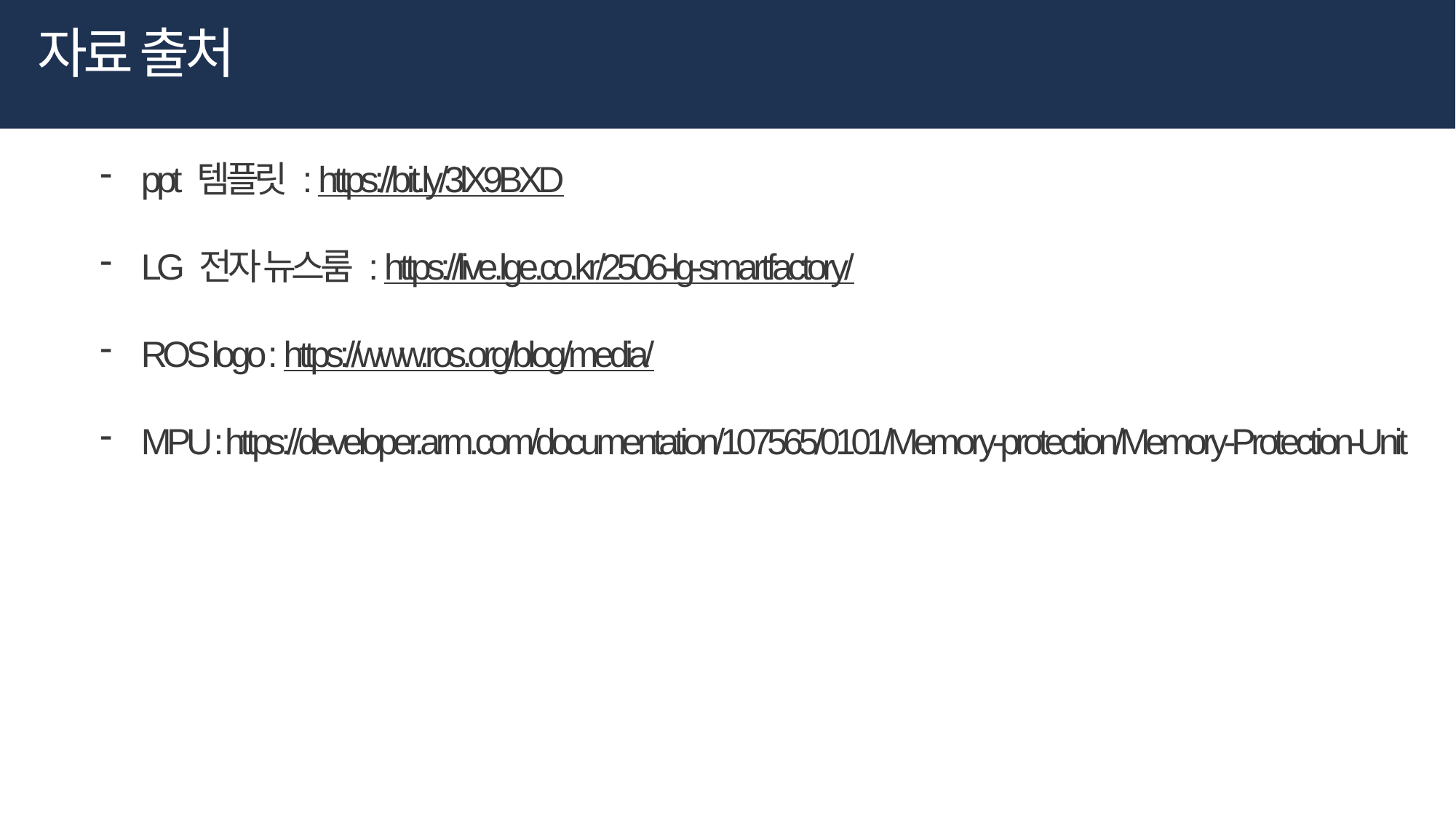

자료 출처
ppt 템플릿 : https://bit.ly/3lX9BXD

LG 전자 뉴스룸 : https://live.lge.co.kr/2506-lg-smartfactory/

ROS logo : https://www.ros.org/blog/media/

MPU : https://developer.arm.com/documentation/107565/0101/Memory-protection/Memory-Protection-Unit